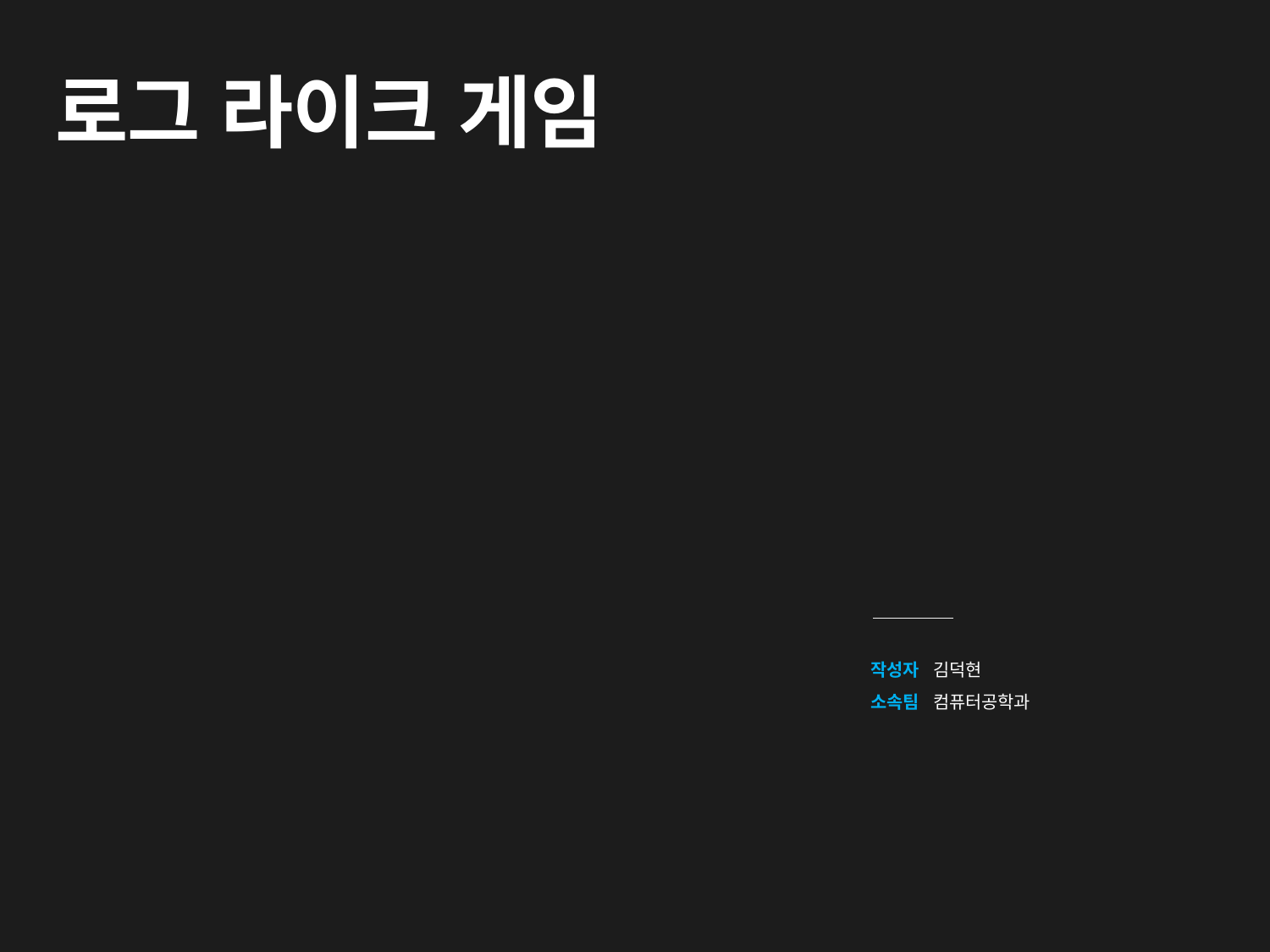

# 로그 라이크 게임
작성자   김덕현
소속팀   컴퓨터공학과